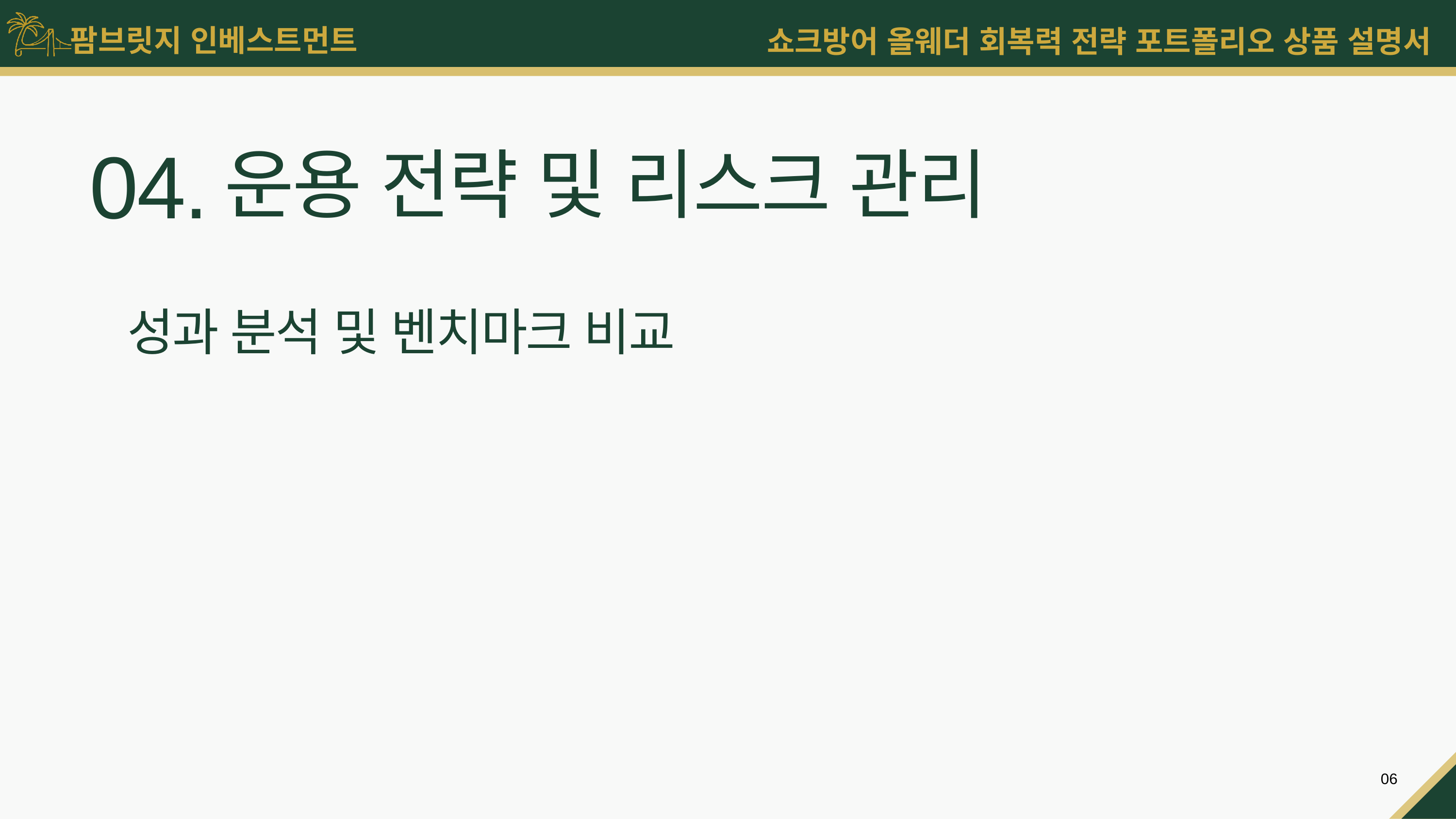

04.
운용 전략 및 리스크 관리
성과 분석 및 벤치마크 비교
06